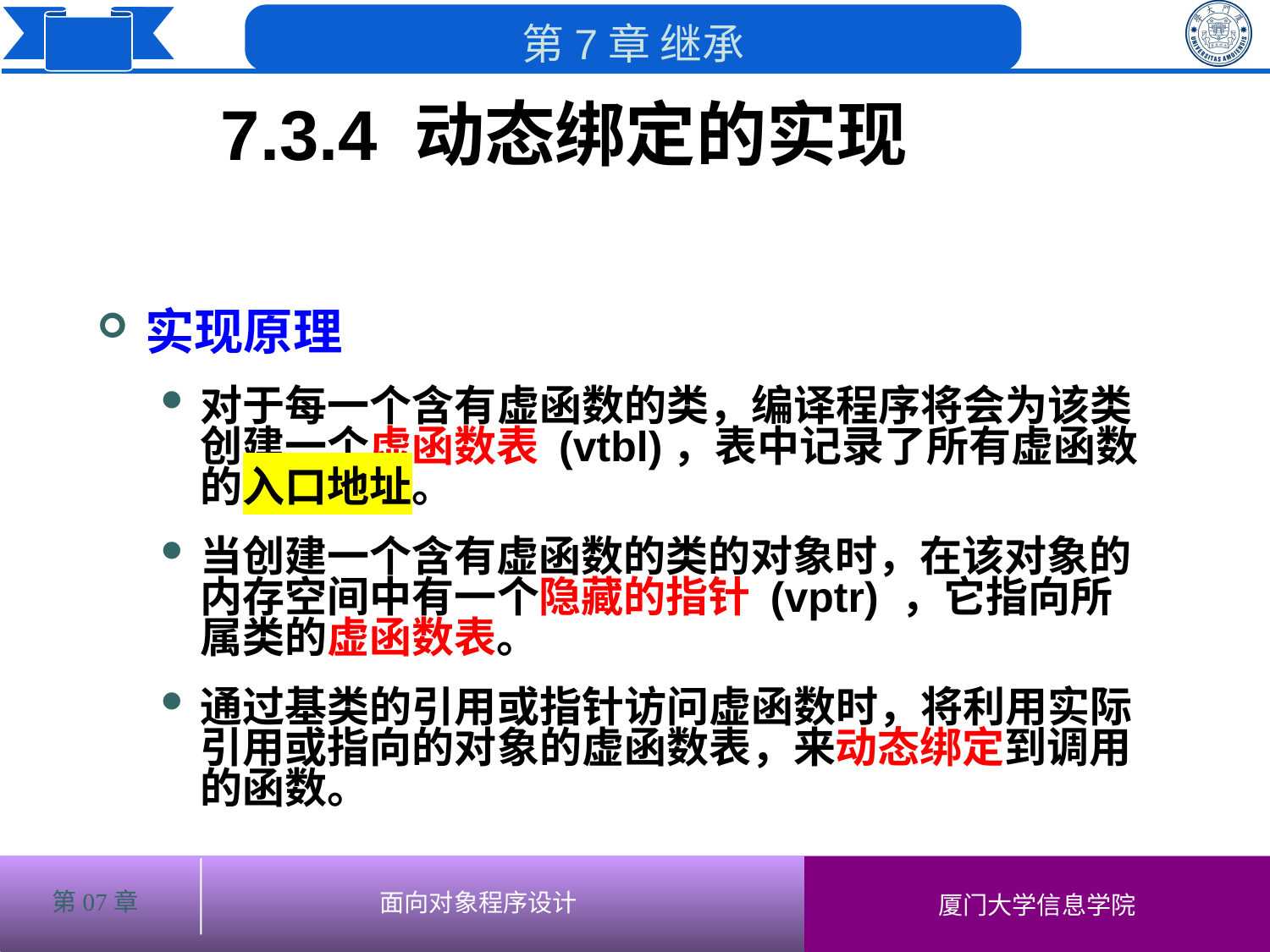

7.3.4 动态绑定的实现
实现原理

对于每一个含有虚函数的类，编译程序将会为该类创建一个虚函数表 (vtbl)，表中记录了所有虚函数的入口地址。

当创建一个含有虚函数的类的对象时，在该对象的内存空间中有一个隐藏的指针 (vptr) ，它指向所属类的虚函数表。

通过基类的引用或指针访问虚函数时，将利用实际引用或指向的对象的虚函数表，来动态绑定到调用的函数。
22